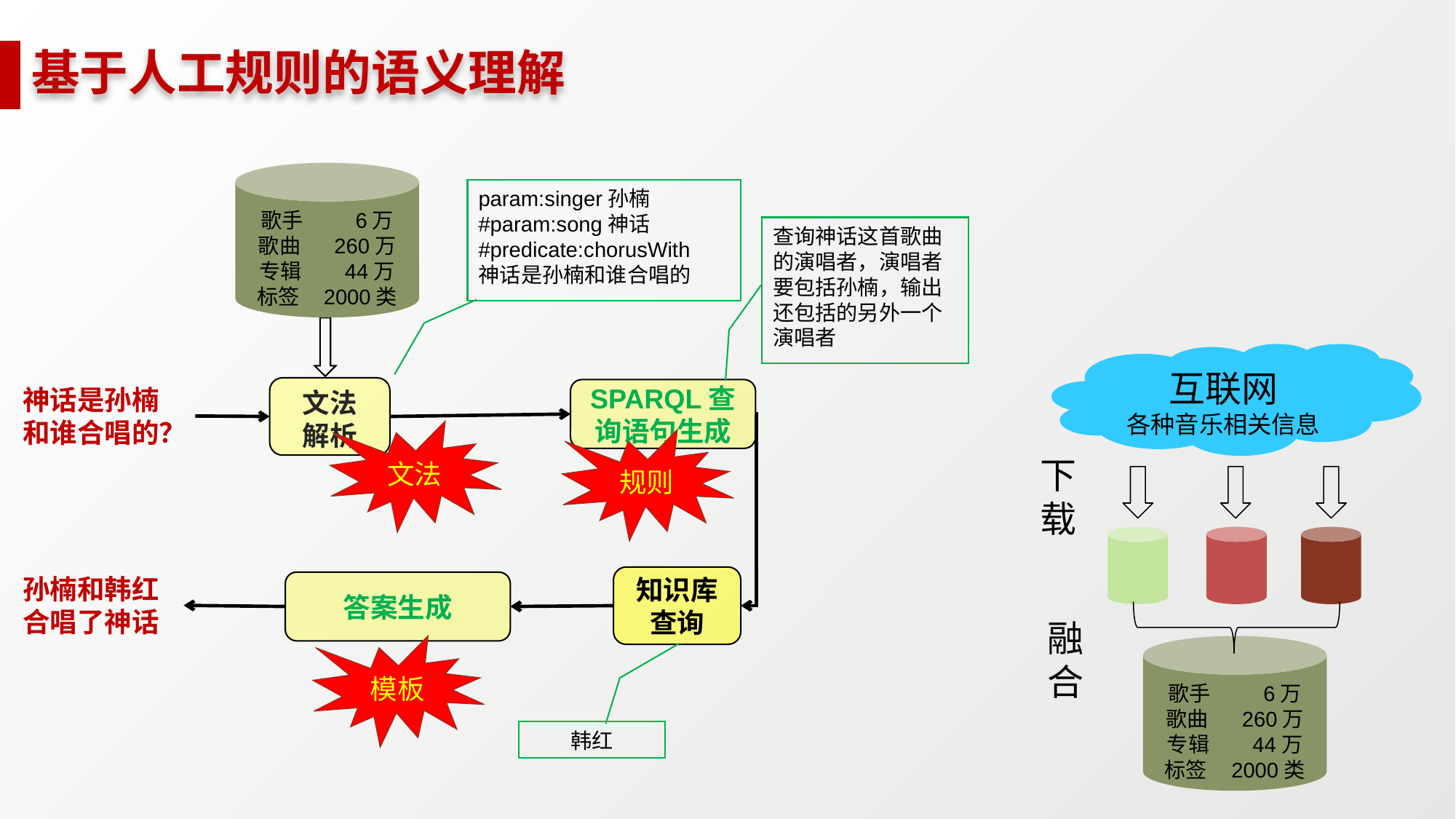

# 基于人工规则的语义理解
歌手          6万
歌曲      260万
专辑        44万
标签    2000类
param:singer孙楠
#param:song神话
#predicate:chorusWith
神话是孙楠和谁合唱的
查询神话这首歌曲的演唱者，演唱者要包括孙楠，输出还包括的另外一个演唱者

互联网
各种音乐相关信息
神话是孙楠和谁合唱的？
文法
解析

SPARQL查询语句生成
文法
规则
下载

知识库
查询
孙楠和韩红合唱了神话
答案生成
融合
模板
歌手          6万
歌曲      260万
专辑        44万
标签    2000类
韩红